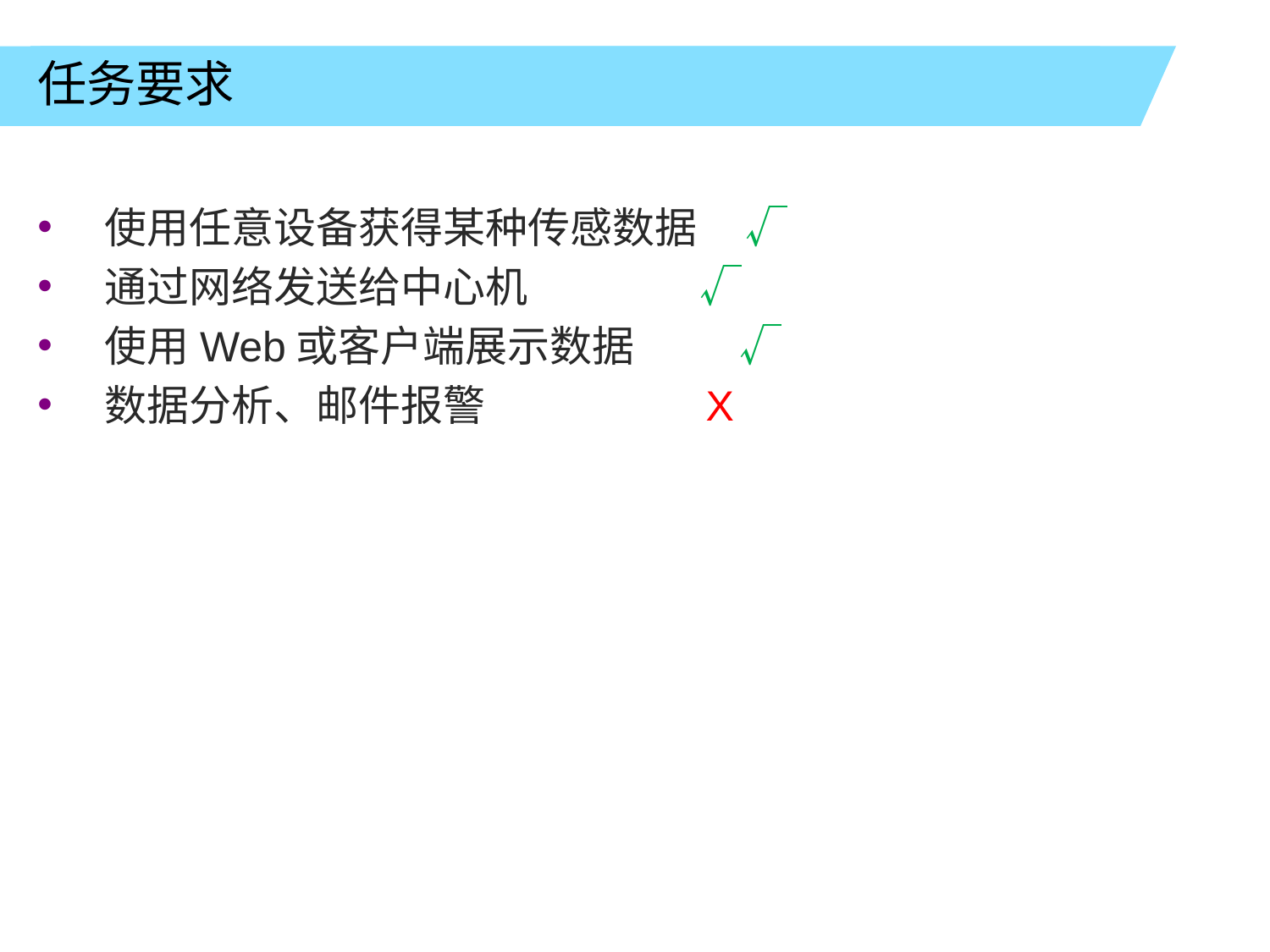

任务要求
 使用任意设备获得某种传感数据     √
 通过网络发送给中心机                  √
 使用Web或客户端展示数据           √
 数据分析、邮件报警                      X